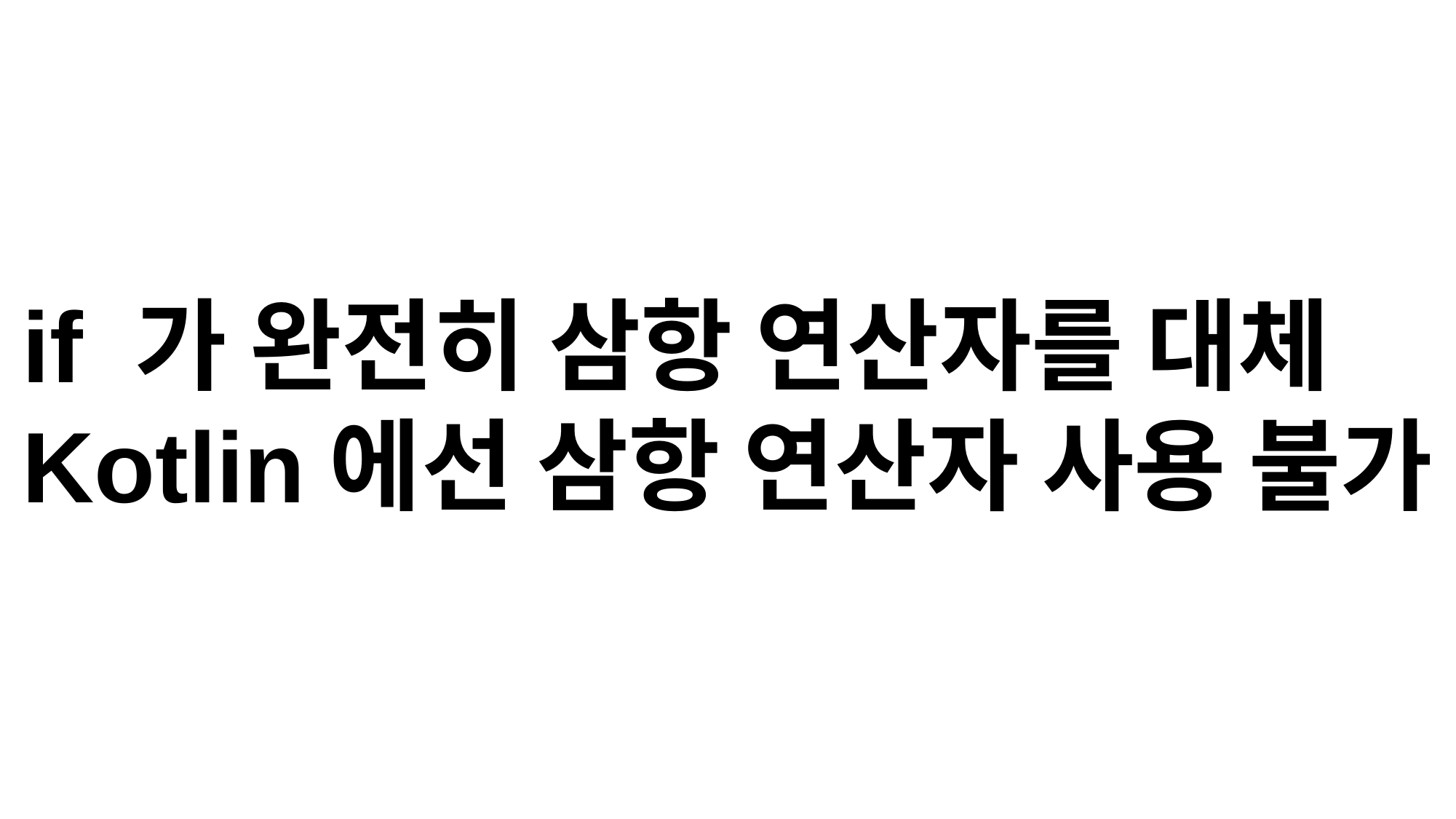

if 가 완전히 삼항 연산자를 대체
Kotlin에선 삼항 연산자 사용 불가